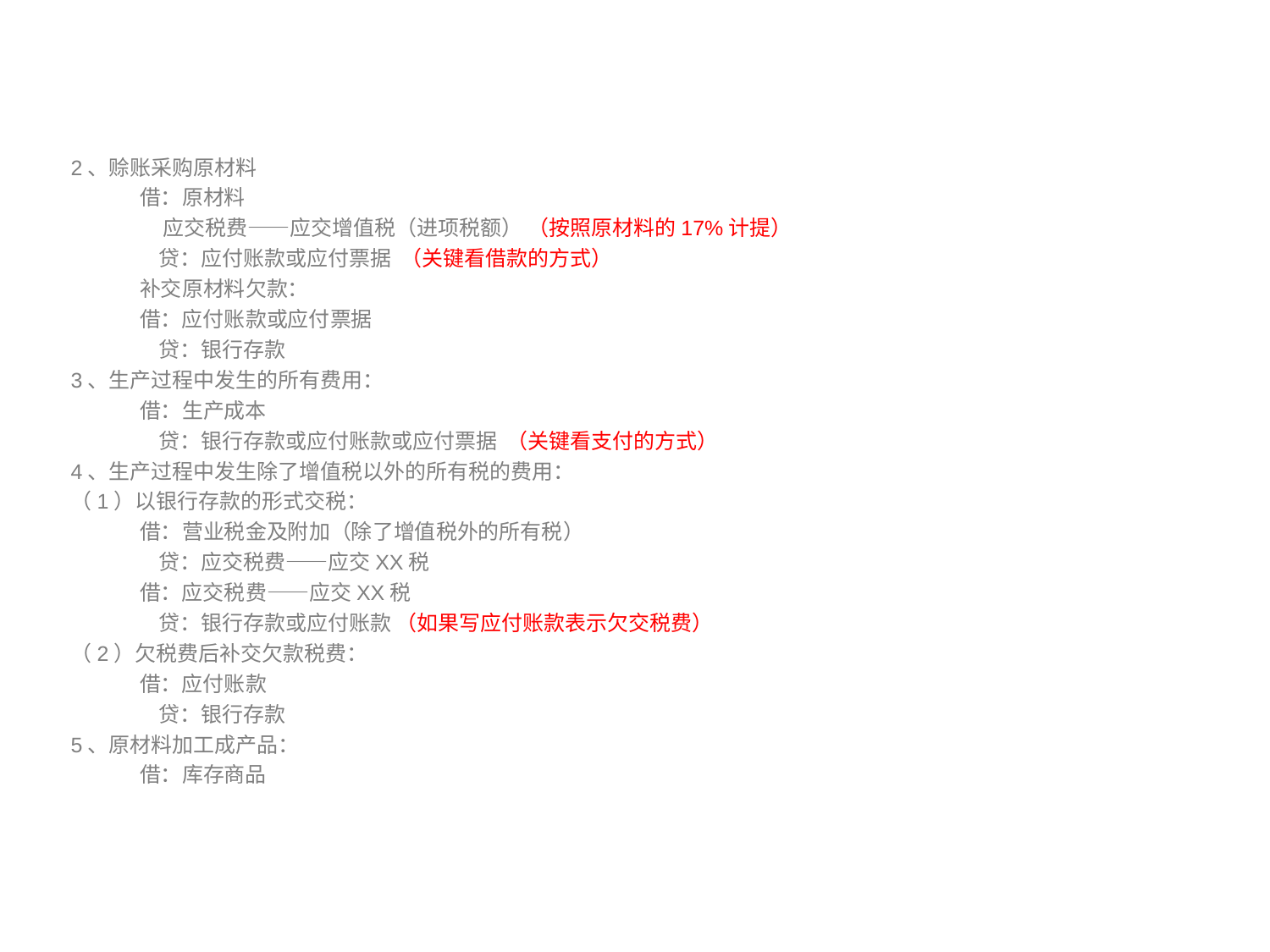

#
2、赊账采购原材料
借：原材料
    应交税费——应交增值税（进项税额） （按照原材料的17%计提）
   贷：应付账款或应付票据  （关键看借款的方式）
补交原材料欠款：
借：应付账款或应付票据
   贷：银行存款
3、生产过程中发生的所有费用：
借：生产成本
   贷：银行存款或应付账款或应付票据  （关键看支付的方式）
4、生产过程中发生除了增值税以外的所有税的费用：
（1）以银行存款的形式交税：
借：营业税金及附加（除了增值税外的所有税）
   贷：应交税费——应交XX税
借：应交税费——应交XX税
   贷：银行存款或应付账款 （如果写应付账款表示欠交税费）
（2）欠税费后补交欠款税费：
借：应付账款
   贷：银行存款
5、原材料加工成产品：
借：库存商品